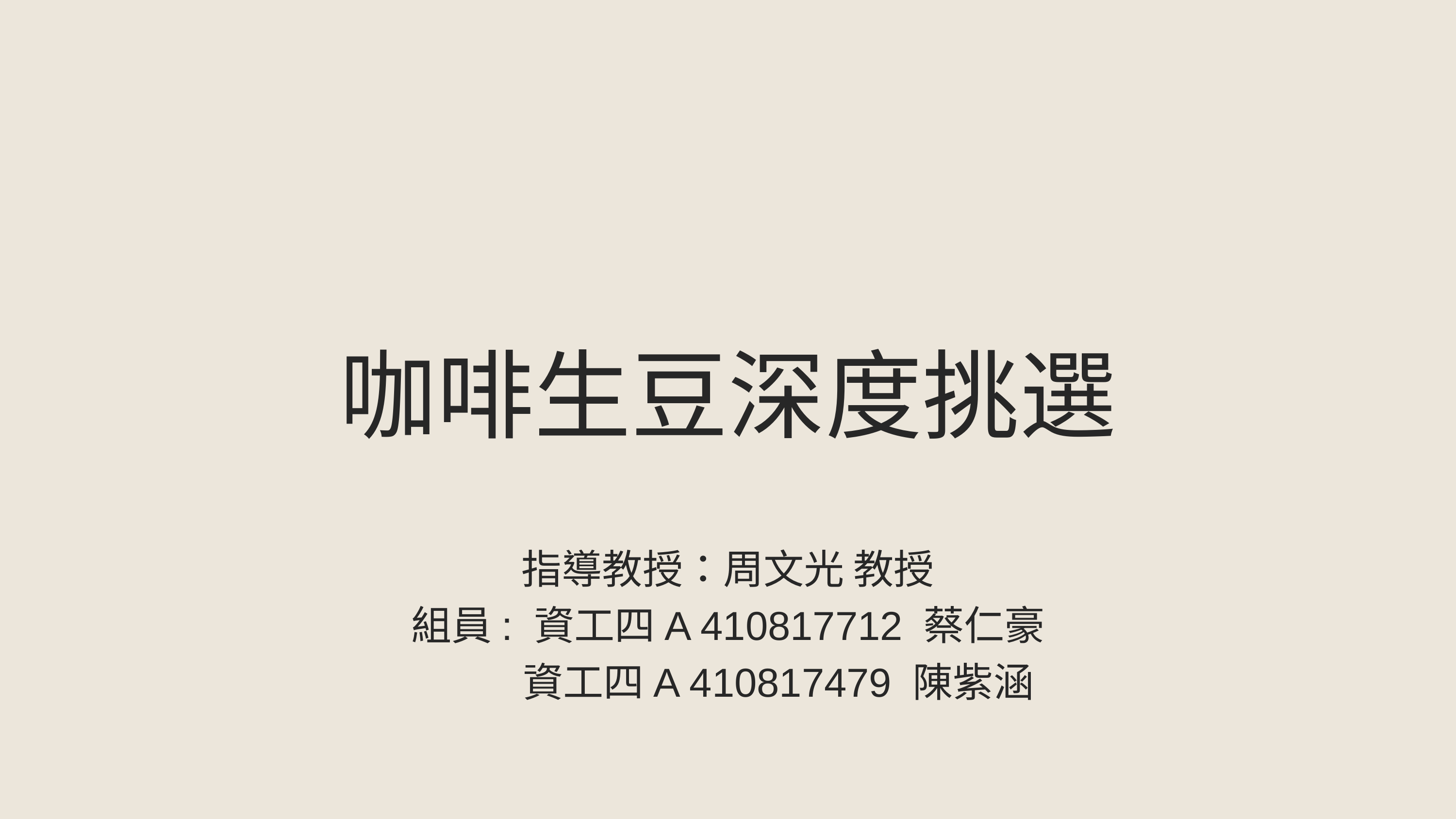

咖啡生豆深度挑選
指導教授：周文光 教授
組員: 資工四A 410817712 蔡仁豪
          資工四A 410817479 陳紫涵